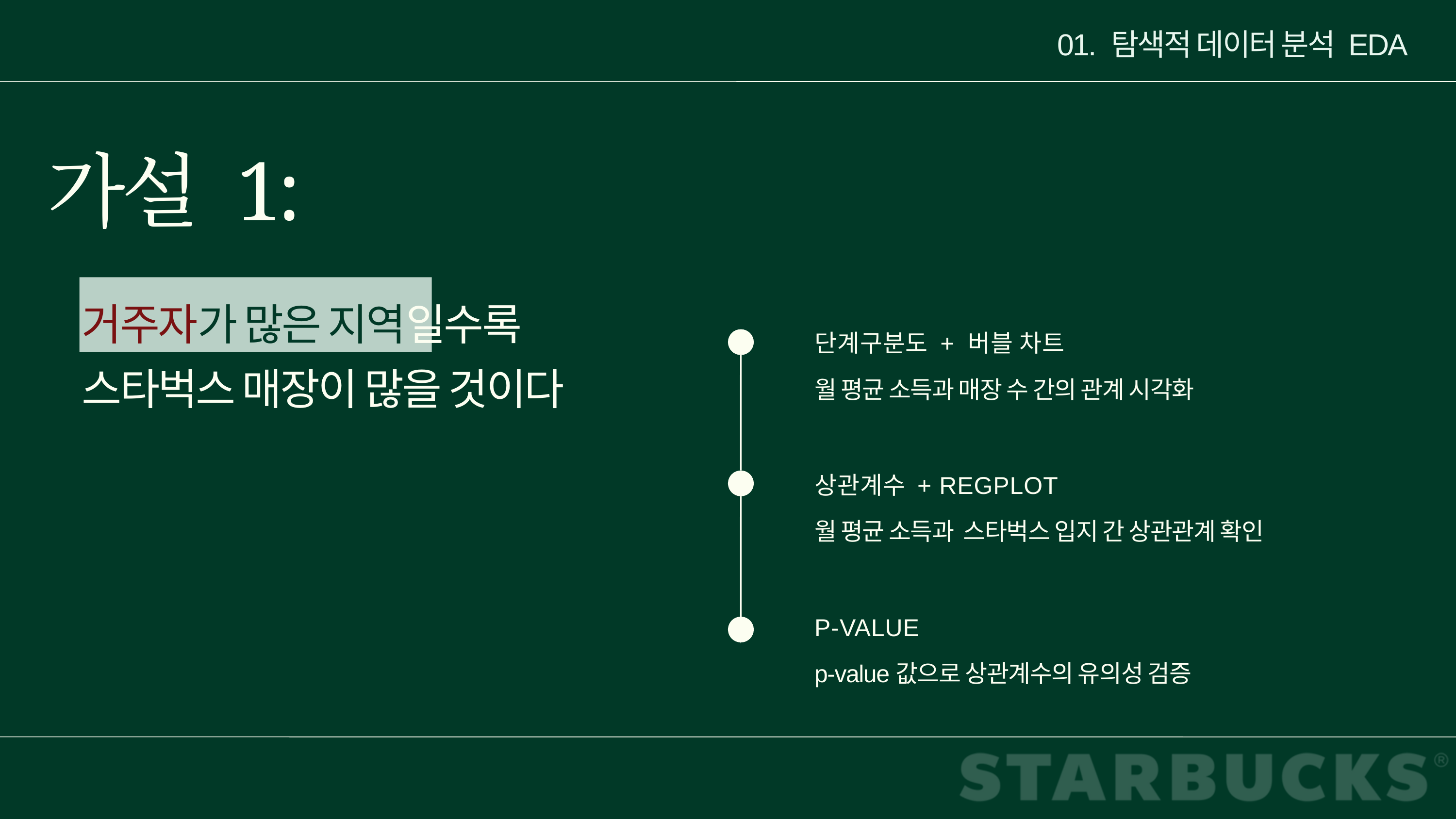

01. 탐색적 데이터 분석 EDA

가설 1:

거주자가 많은 지역일수록
스타벅스 매장이 많을 것이다

단계구분도 + 버블 차트
월 평균 소득과 매장 수 간의 관계 시각화

상관계수 + REGPLOT
월 평균 소득과  스타벅스 입지 간 상관관계 확인

P-VALUE
p-value값으로 상관계수의 유의성 검증